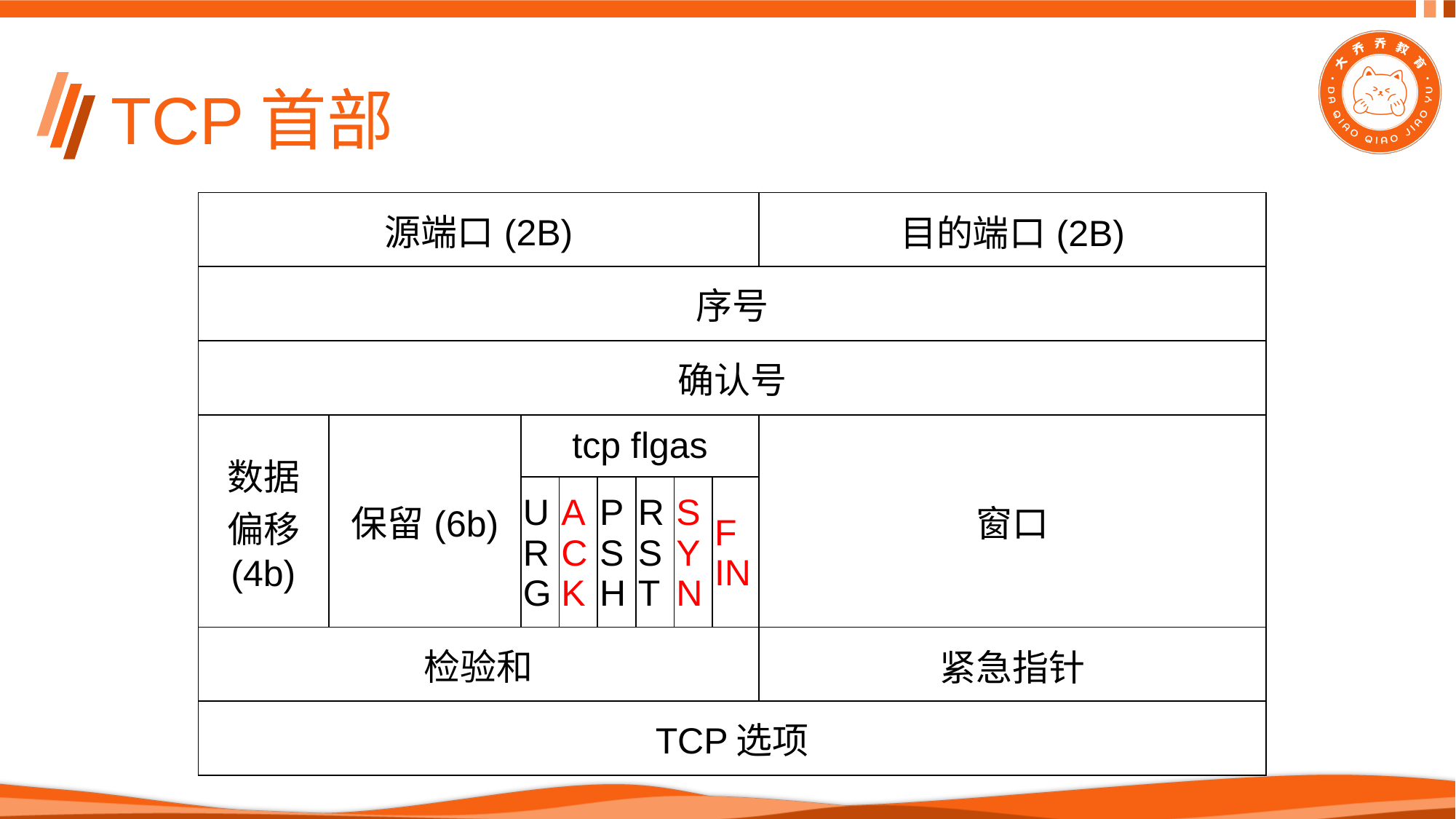

# TCP首部
| 源端口(2B) |  |  |  |  |  |  |  | 目的端口(2B) |
| --- | --- | --- | --- | --- | --- | --- | --- | --- |
| 序号 |  |  |  |  |  |  |  |  |
| 确认号 |  |  |  |  |  |  |  |  |
| 数据 偏移 (4b) | 保留(6b) | tcp flgas |  |  |  |  |  | 窗口 |
|  |  | URG | ACK | PSH | RST | SYN | F IN |  |
| 检验和 |  |  |  |  |  |  |  | 紧急指针 |
| TCP选项 |  |  |  |  |  |  |  |  |